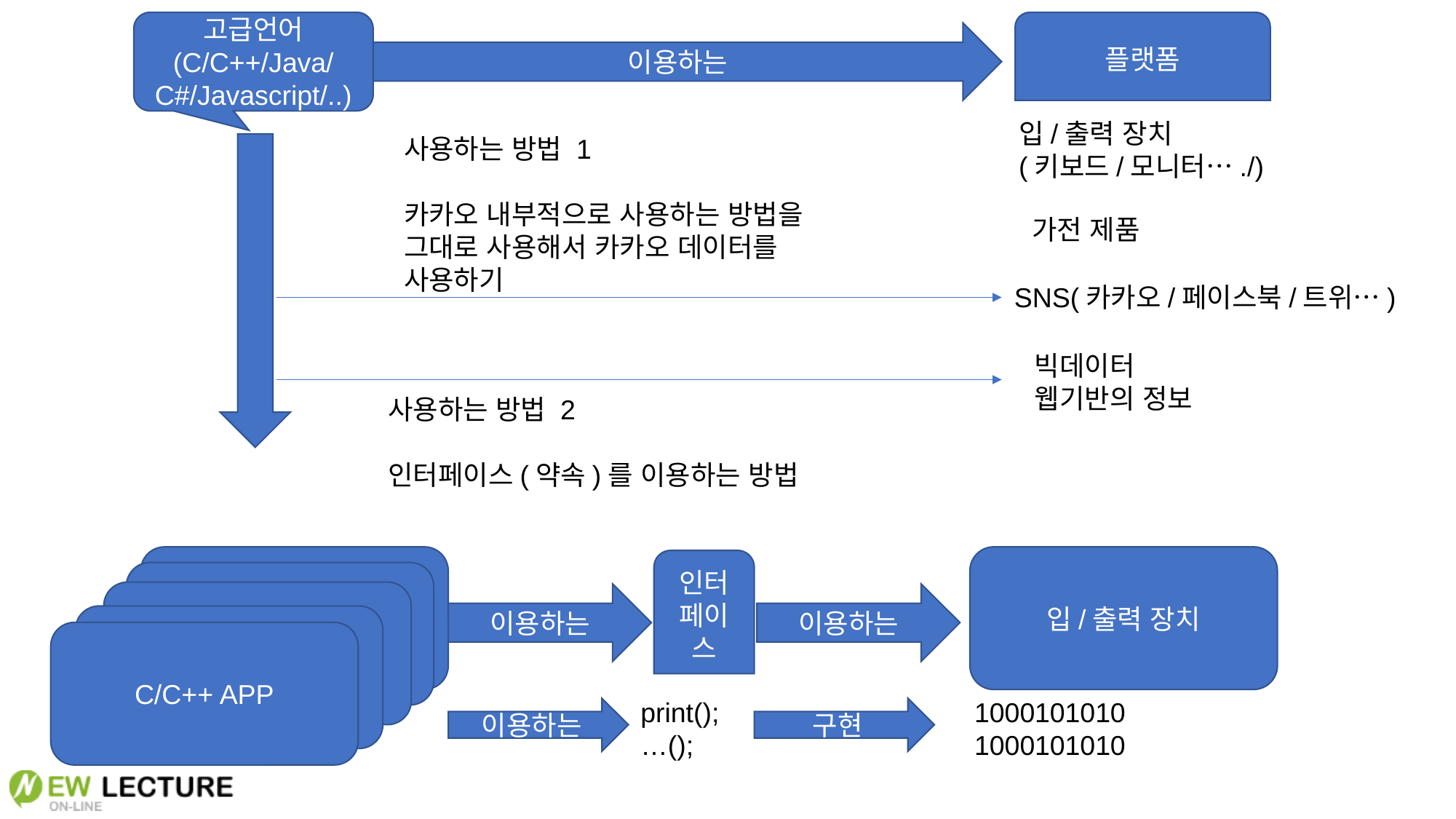

고급언어
(C/C++/Java/
C#/Javascript/..)
플랫폼
이용하는
입/출력 장치
(키보드/모니터…./)
사용하는 방법 1

카카오 내부적으로 사용하는 방법을
그대로 사용해서 카카오 데이터를
사용하기

가전 제품
SNS(카카오/페이스북/트위…)
빅데이터
웹기반의 정보
사용하는 방법 2

인터페이스(약속)를 이용하는 방법
자바 APP
입/출력 장치
인터페이스
자바 APP
자바 APP
이용하는
이용하는
자바 APP
C/C++ APP
print();
…();
1000101010
1000101010
이용하는
구현